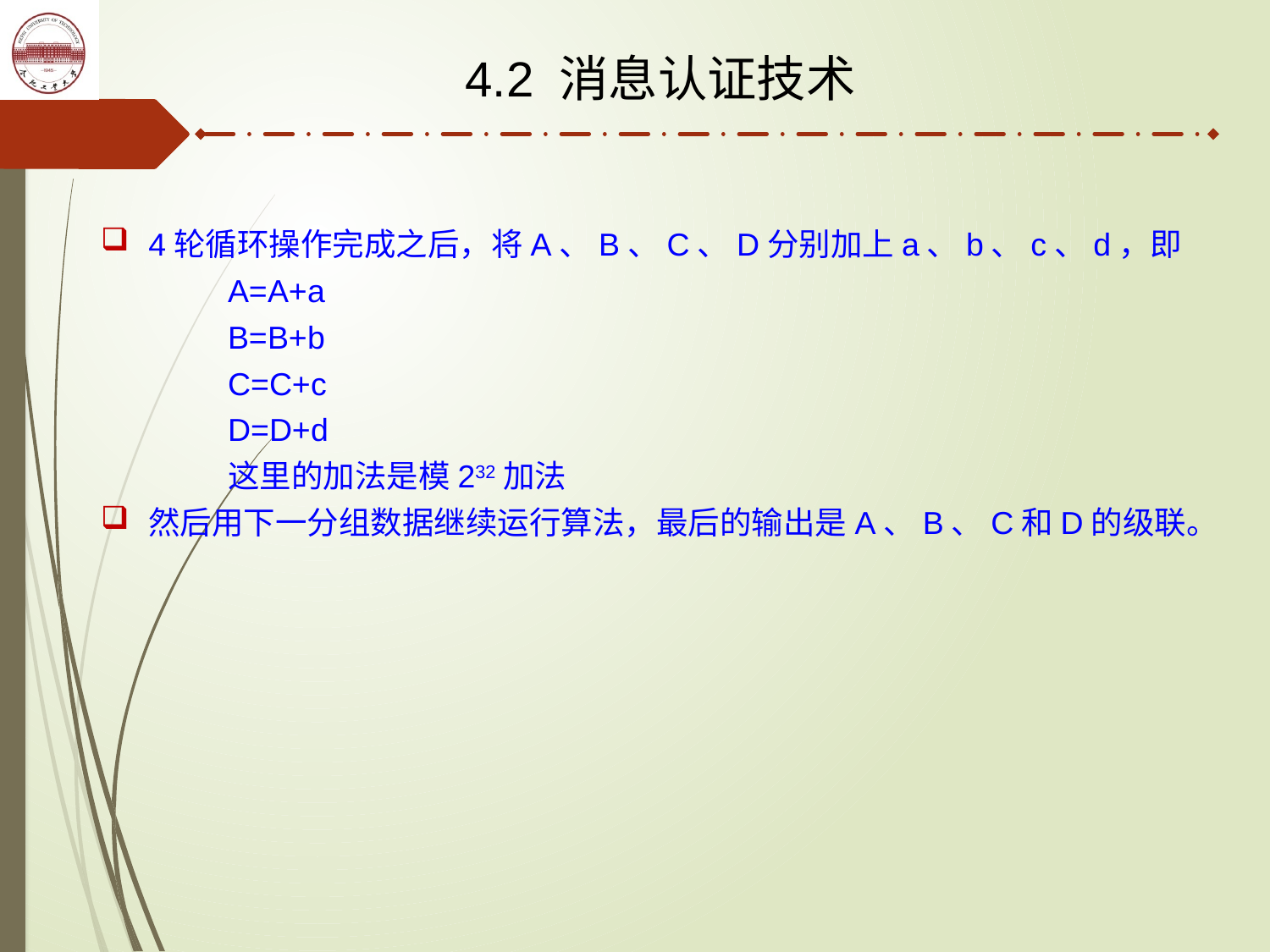

4.2 消息认证技术
4轮循环操作完成之后，将A、B、C、D分别加上a、b、c、d，即
A=A+a
B=B+b
C=C+c
D=D+d
	这里的加法是模232加法
然后用下一分组数据继续运行算法，最后的输出是A、B、C和D的级联。